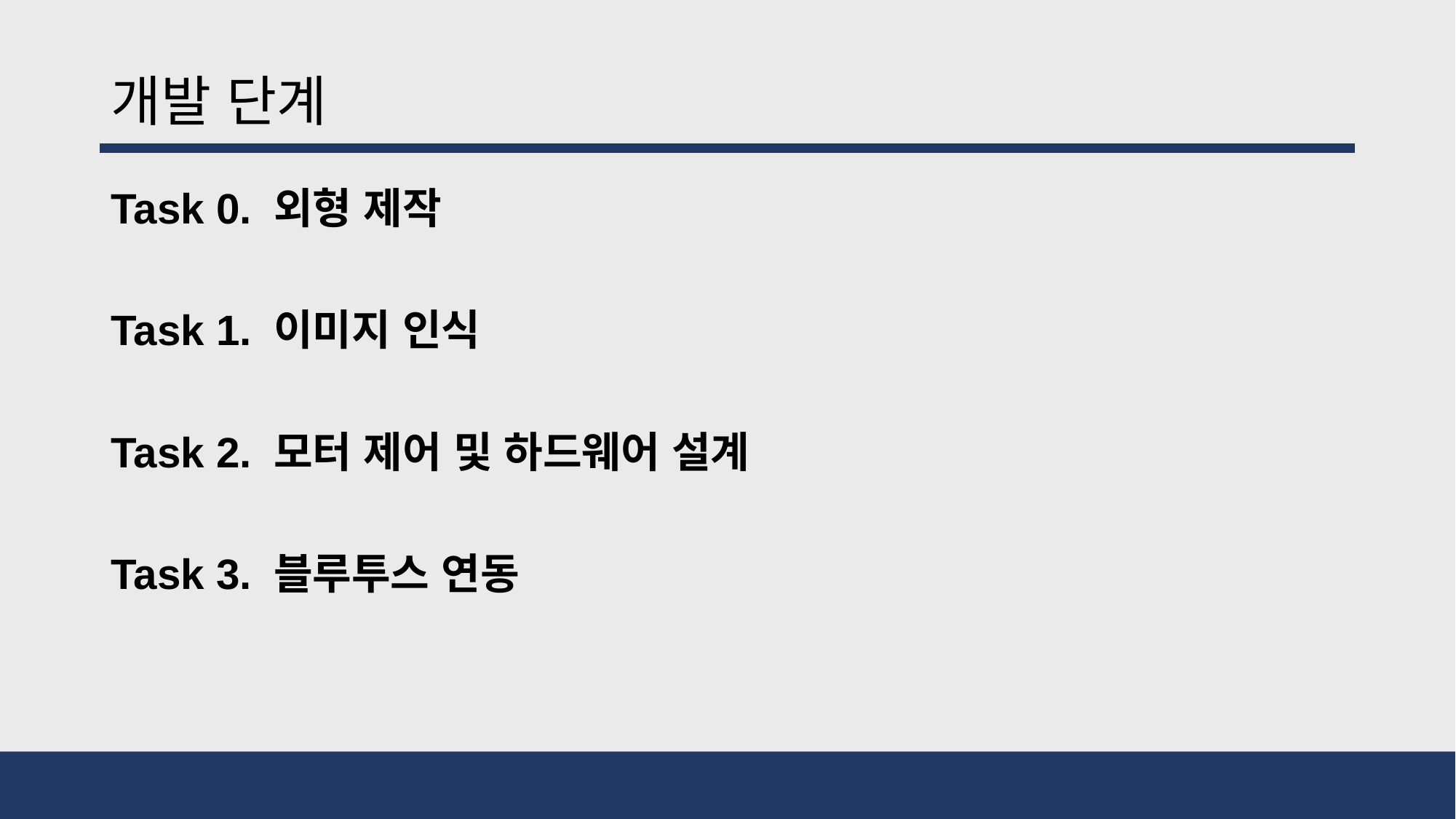

# 개발 단계
Task 0. 외형 제작

Task 1. 이미지 인식

Task 2. 모터 제어 및 하드웨어 설계

Task 3. 블루투스 연동